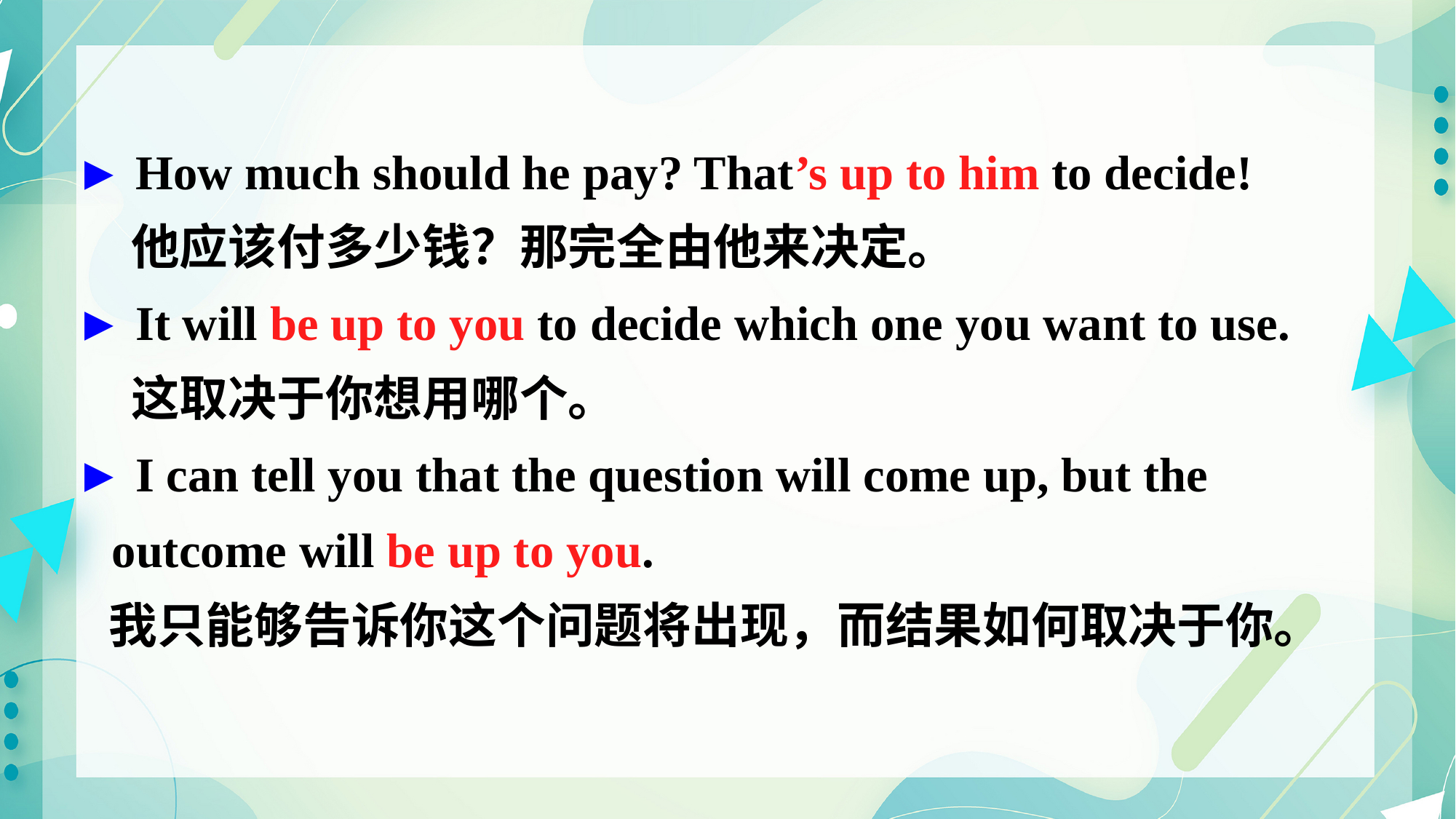

► How much should he pay? That’s up to him to decide!
    他应该付多少钱？那完全由他来决定。
► It will be up to you to decide which one you want to use.
    这取决于你想用哪个。
► I can tell you that the question will come up, but the
   outcome will be up to you.
  我只能够告诉你这个问题将出现，而结果如何取决于你。